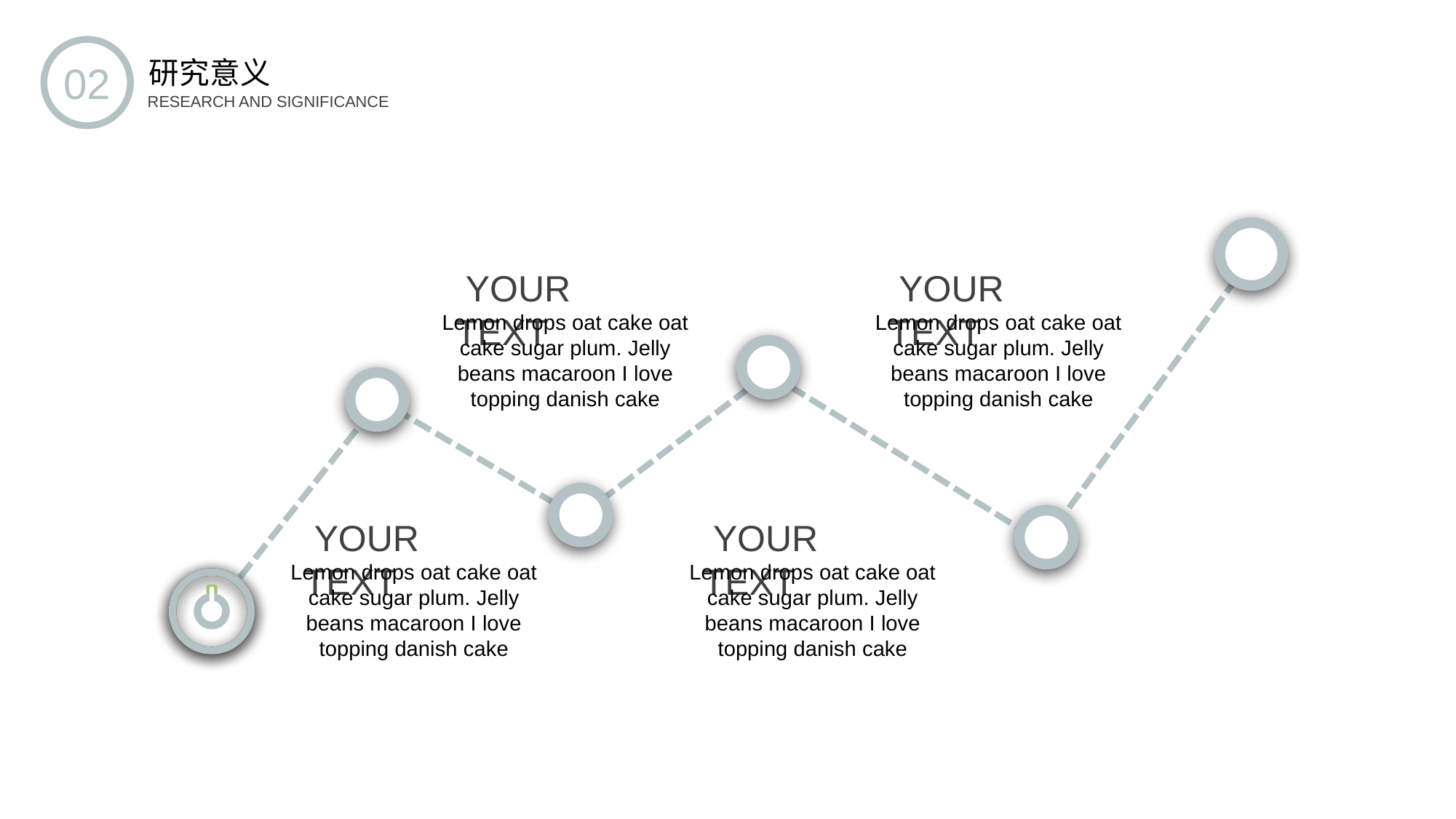

02
研究意义
RESEARCH AND SIGNIFICANCE

 YOUR TEXT
Lemon drops oat cake oat cake sugar plum. Jelly beans macaroon I love topping danish cake
 YOUR TEXT
Lemon drops oat cake oat cake sugar plum. Jelly beans macaroon I love topping danish cake
 YOUR TEXT
Lemon drops oat cake oat cake sugar plum. Jelly beans macaroon I love topping danish cake
 YOUR TEXT
Lemon drops oat cake oat cake sugar plum. Jelly beans macaroon I love topping danish cake